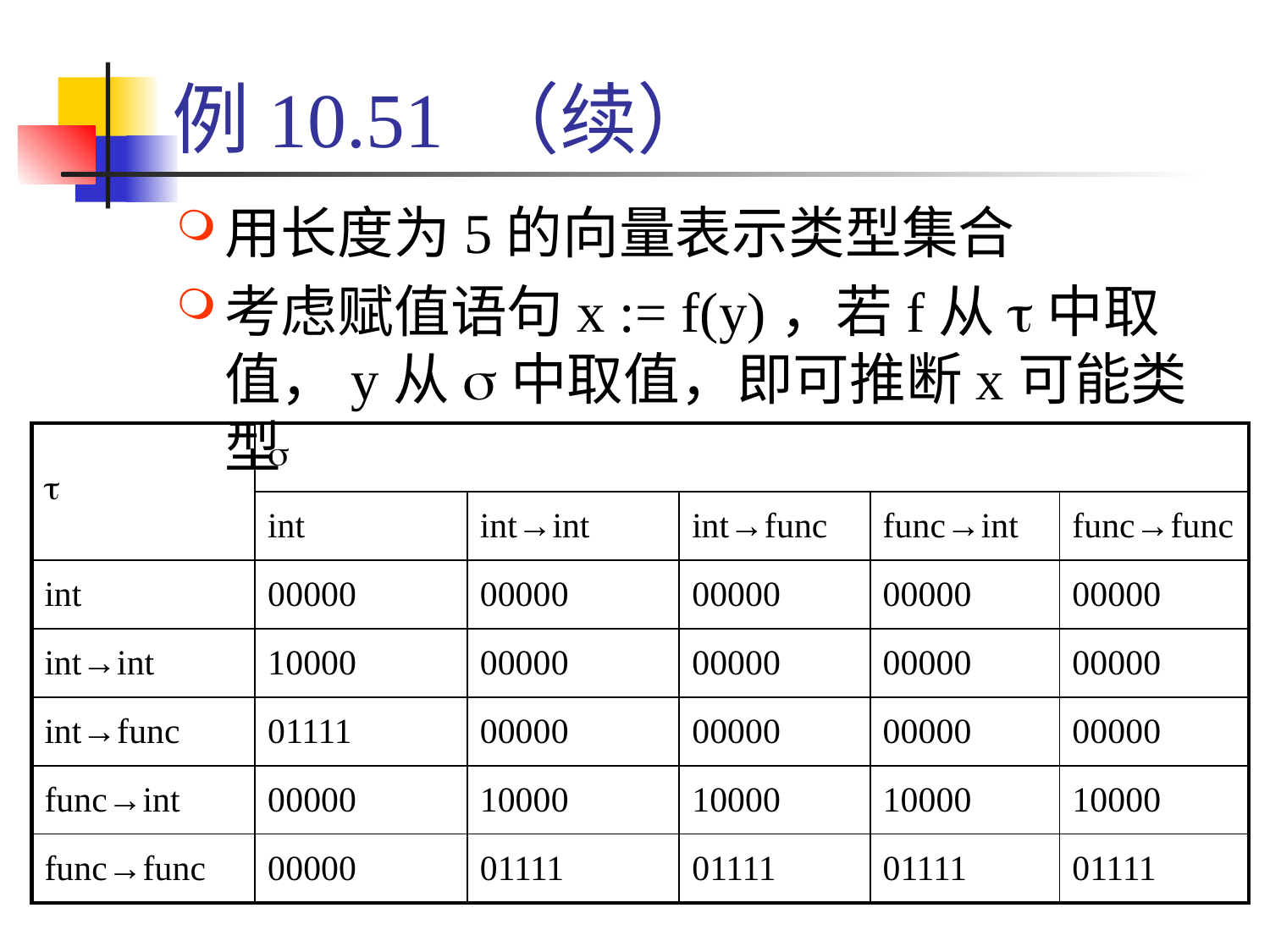

# 例10.51 （续）
用长度为5的向量表示类型集合
考虑赋值语句x := f(y)，若f从τ中取值，y从σ中取值，即可推断x可能类型
| τ | σ |  |  |  |  |
| --- | --- | --- | --- | --- | --- |
|  | int | int→int | int→func | func→int | func→func |
| int | 00000 | 00000 | 00000 | 00000 | 00000 |
| int→int | 10000 | 00000 | 00000 | 00000 | 00000 |
| int→func | 01111 | 00000 | 00000 | 00000 | 00000 |
| func→int | 00000 | 10000 | 10000 | 10000 | 10000 |
| func→func | 00000 | 01111 | 01111 | 01111 | 01111 |